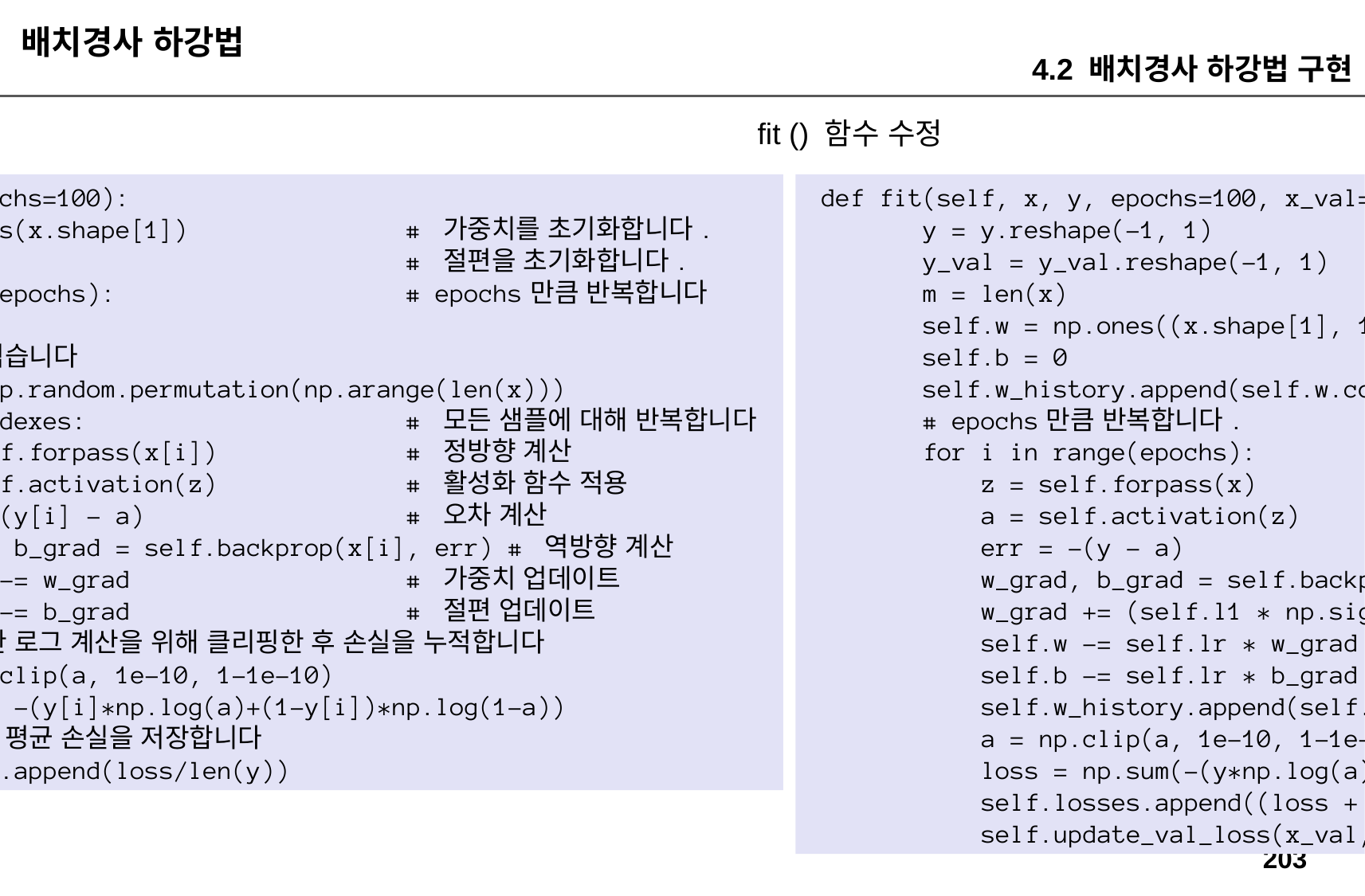

배치경사 하강법
4.2 배치경사 하강법 구현
fit () 함수 수정
def fit(self, x, y, epochs=100):
        self.w = np.ones(x.shape[1])               # 가중치를 초기화합니다.
        self.b = 0                                 # 절편을 초기화합니다.
        for i in range(epochs):                    # epochs만큼 반복합니다
            loss = 0
            # 인덱스를 섞습니다
            indexes = np.random.permutation(np.arange(len(x)))
            for i in indexes:                      # 모든 샘플에 대해 반복합니다
                z = self.forpass(x[i])             # 정방향 계산
                a = self.activation(z)             # 활성화 함수 적용
                err = -(y[i] - a)                  # 오차 계산
                w_grad, b_grad = self.backprop(x[i], err) # 역방향 계산
                self.w -= w_grad                   # 가중치 업데이트
                self.b -= b_grad                   # 절편 업데이트
                # 안전한 로그 계산을 위해 클리핑한 후 손실을 누적합니다
                a = np.clip(a, 1e-10, 1-1e-10)
                loss += -(y[i]*np.log(a)+(1-y[i])*np.log(1-a))
            # 에포크마다 평균 손실을 저장합니다
            self.losses.append(loss/len(y))
 def fit(self, x, y, epochs=100, x_val=None, y_val=None):
        y = y.reshape(-1, 1)                  # 타깃을 열 벡터로 바꿉니다.
        y_val = y_val.reshape(-1, 1)
        m = len(x)                            # 샘플 개수를 저장합니다.
        self.w = np.ones((x.shape[1], 1))     # 가중치를 초기화합니다.
        self.b = 0                            # 절편을 초기화합니다.
        self.w_history.append(self.w.copy())  # 가중치를 기록합니다.
        # epochs만큼 반복합니다.
        for i in range(epochs):
            z = self.forpass(x)               # 정방향 계산을 수행합니다.
            a = self.activation(z)            # 활성화 함수를 적용합니다.
            err = -(y - a)                    # 오차를 계산합니다.
            w_grad, b_grad = self.backprop(x, err)
            w_grad += (self.l1 * np.sign(self.w) + self.l2 * self.w) / m
            self.w -= self.lr * w_grad
            self.b -= self.lr * b_grad
            self.w_history.append(self.w.copy())
            a = np.clip(a, 1e-10, 1-1e-10)
            loss = np.sum(-(y*np.log(a) + (1-y)*np.log(1-a)))
            self.losses.append((loss + self.reg_loss()) / m)
            self.update_val_loss(x_val, y_val)